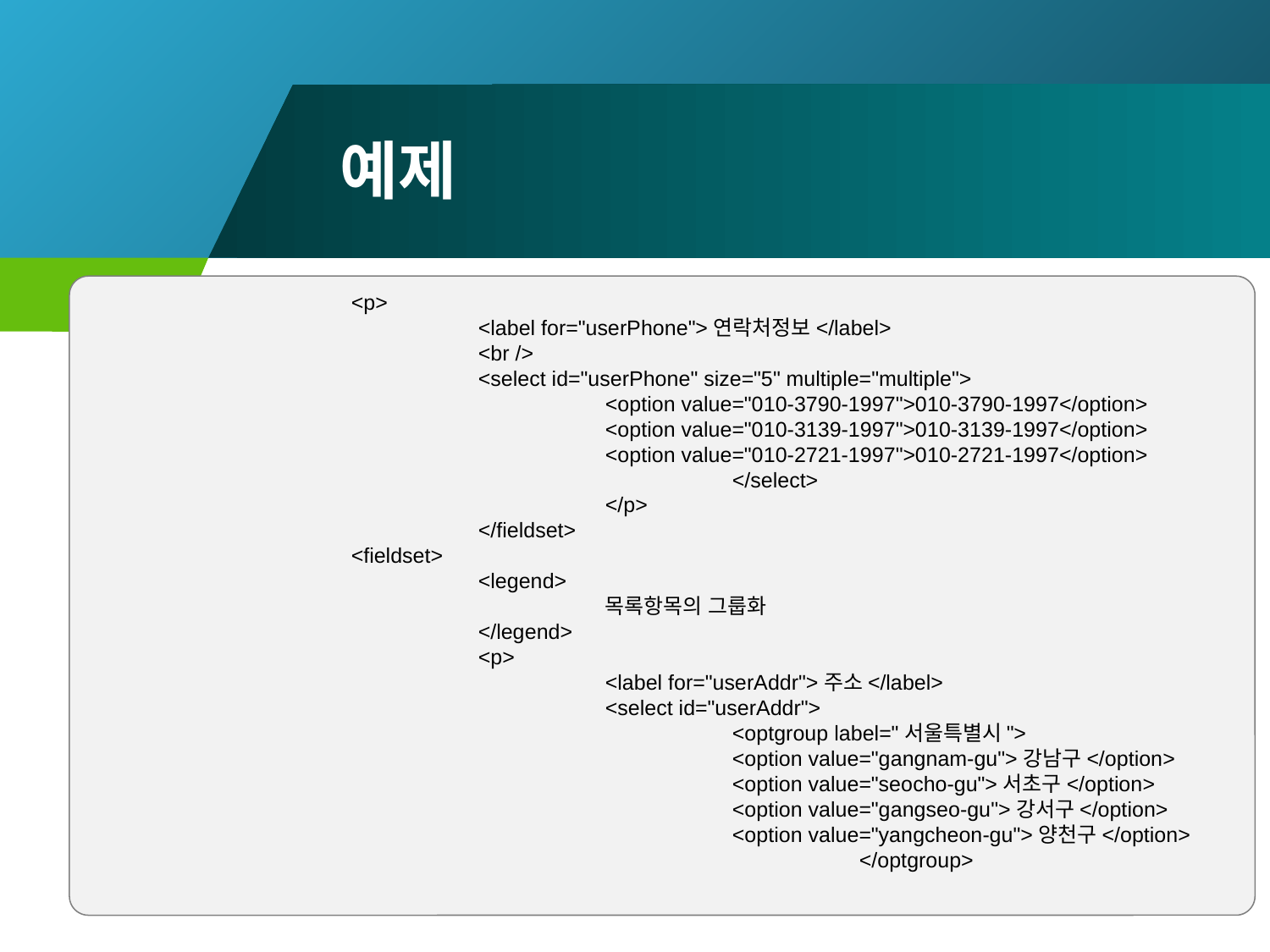

# 예제

		<p>
			<label for="userPhone">연락처정보</label>
			<br />
			<select id="userPhone" size="5" multiple="multiple">
				<option value="010-3790-1997">010-3790-1997</option>
				<option value="010-3139-1997">010-3139-1997</option>
				<option value="010-2721-1997">010-2721-1997</option>
					</select>
				</p>
			</fieldset>
		<fieldset>
			<legend>
				목록항목의 그룹화
			</legend>
			<p>
				<label for="userAddr">주소</label>
				<select id="userAddr">
					<optgroup label="서울특별시">
					<option value="gangnam-gu">강남구</option>
					<option value="seocho-gu">서초구</option>
					<option value="gangseo-gu">강서구</option>
					<option value="yangcheon-gu">양천구</option>
						</optgroup>